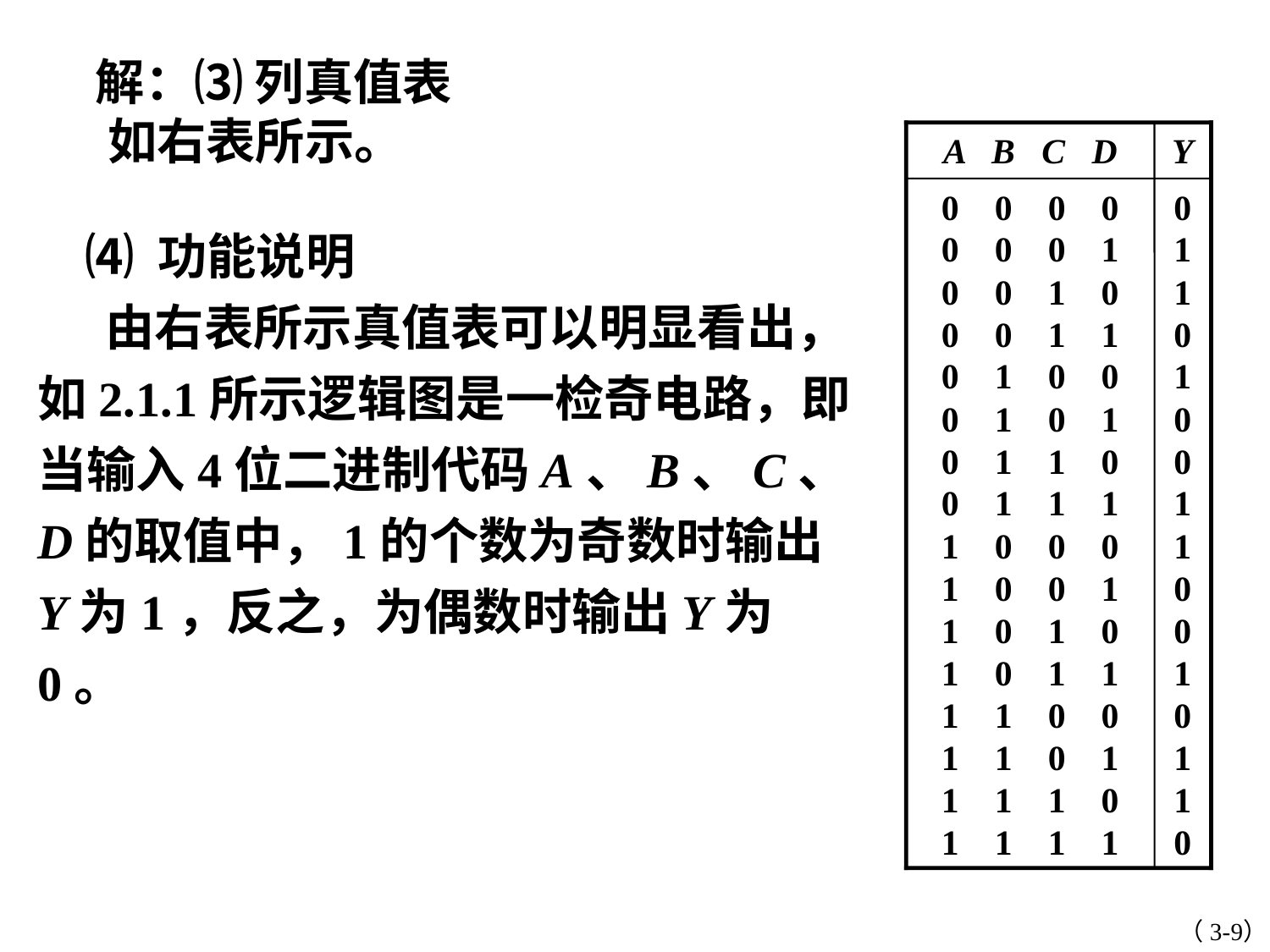

解：⑶ 列真值表
     如右表所示。
A   B   C   D

Y

0    0    0    0
0    0    0    1
0    0    1    0
0    0    1    1
0    1    0    0
0    1    0    1
0    1    1    0
0    1    1    1
1    0    0    0
1    0    0    1
1    0    1    0
1    0    1    1
1    1    0    0
1    1    0    1
1    1    1    0
1    1    1    1

0
1
1
0
1
0
0
1
1
0
0
1
0
1
1
0

     ⑷ 功能说明
     由右表所示真值表可以明显看出，如2.1.1所示逻辑图是一检奇电路，即当输入4位二进制代码A、B、C、D的取值中，1的个数为奇数时输出Y为1，反之，为偶数时输出Y为0。
（3-9）